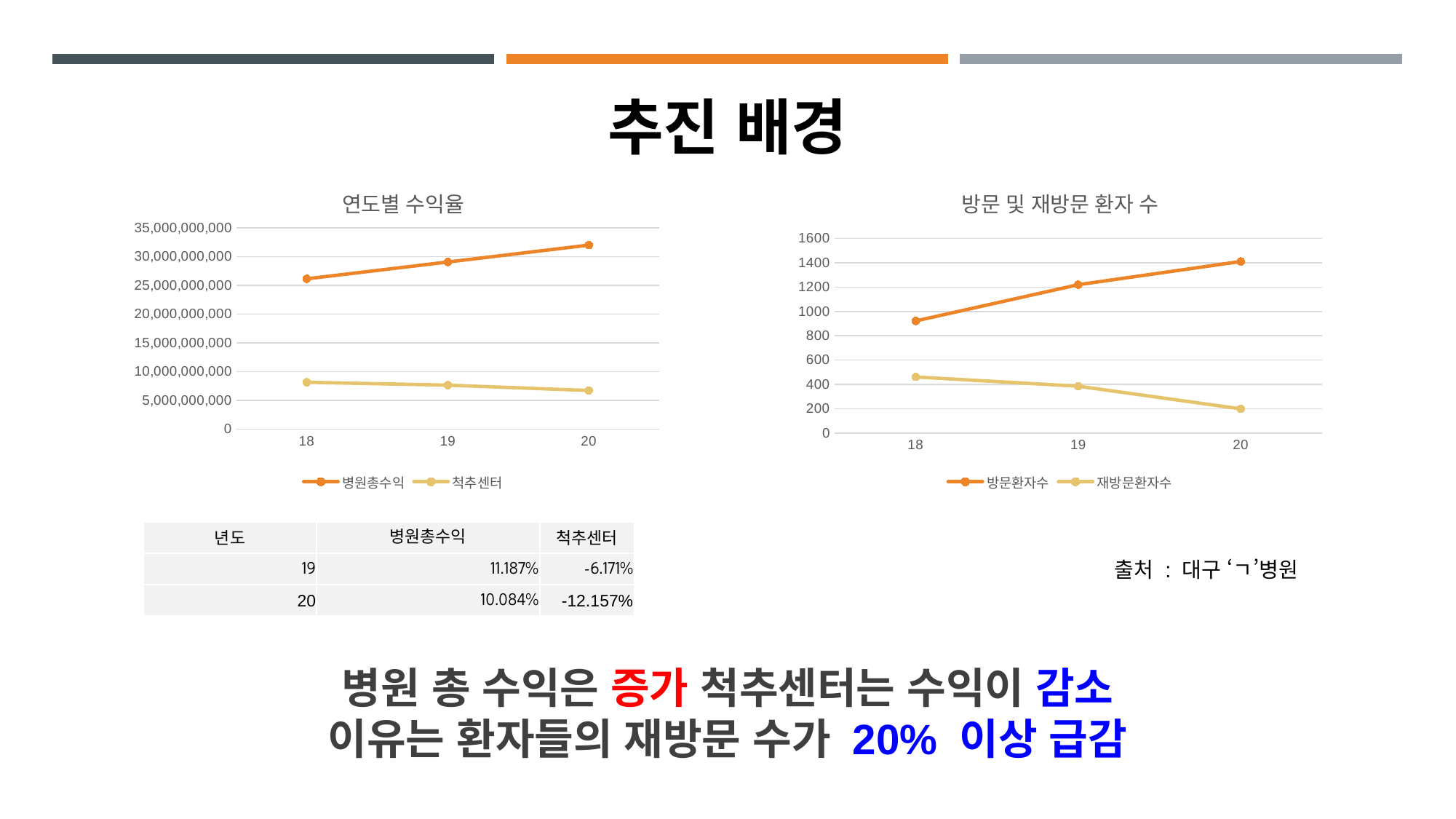

추진 배경

### Chart: 연도별 수익율

| Category | 병원총수익 | 척추센터 |
|---|---|---|
| 18 | 26125512154.0 | 8146332137.0 |
| 19 | 29048175460.0 | 7643621360.0 |
| 20 | 31977503868.0 | 6714356738.0 |

### Chart: 방문 및 재방문 환자 수

| Category | 방문환자수 | 재방문환자수 |
|---|---|---|
| 18 | 922.0 | 461.0 |
| 19 | 1220.0 | 385.0 |
| 20 | 1411.0 | 199.0 |
| 년도 | 병원총수익 | 척추센터 |
| --- | --- | --- |
| 19 | 11.187% | -6.171% |
| 20 | 10.084% | -12.157% |
출처 : 대구 ‘ㄱ’병원
# 병원 총 수익은 증가 척추센터는 수익이 감소 이유는 환자들의 재방문 수가 20% 이상 급감